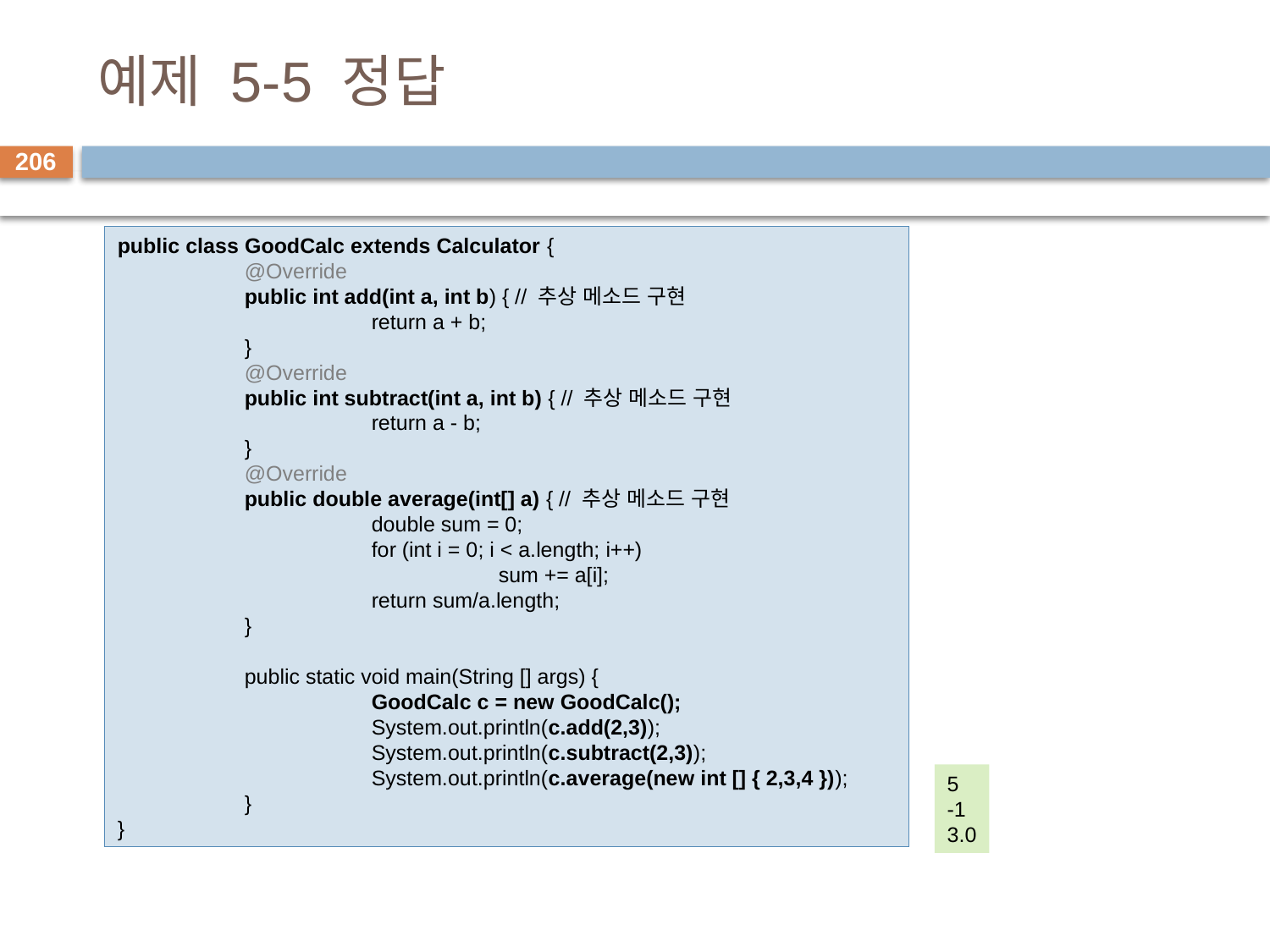

# 예제 5-5 정답
206
public class GoodCalc extends Calculator {
	@Override
	public int add(int a, int b) { // 추상 메소드 구현
		return a + b;
	}
	@Override
	public int subtract(int a, int b) { // 추상 메소드 구현
		return a - b;
	}
	@Override
	public double average(int[] a) { // 추상 메소드 구현
		double sum = 0;
		for (int i = 0; i < a.length; i++)
			sum += a[i];
		return sum/a.length;
	}

	public static void main(String [] args) {
		GoodCalc c = new GoodCalc();
		System.out.println(c.add(2,3));
		System.out.println(c.subtract(2,3));
		System.out.println(c.average(new int [] { 2,3,4 }));
	}
}
5
-1
3.0